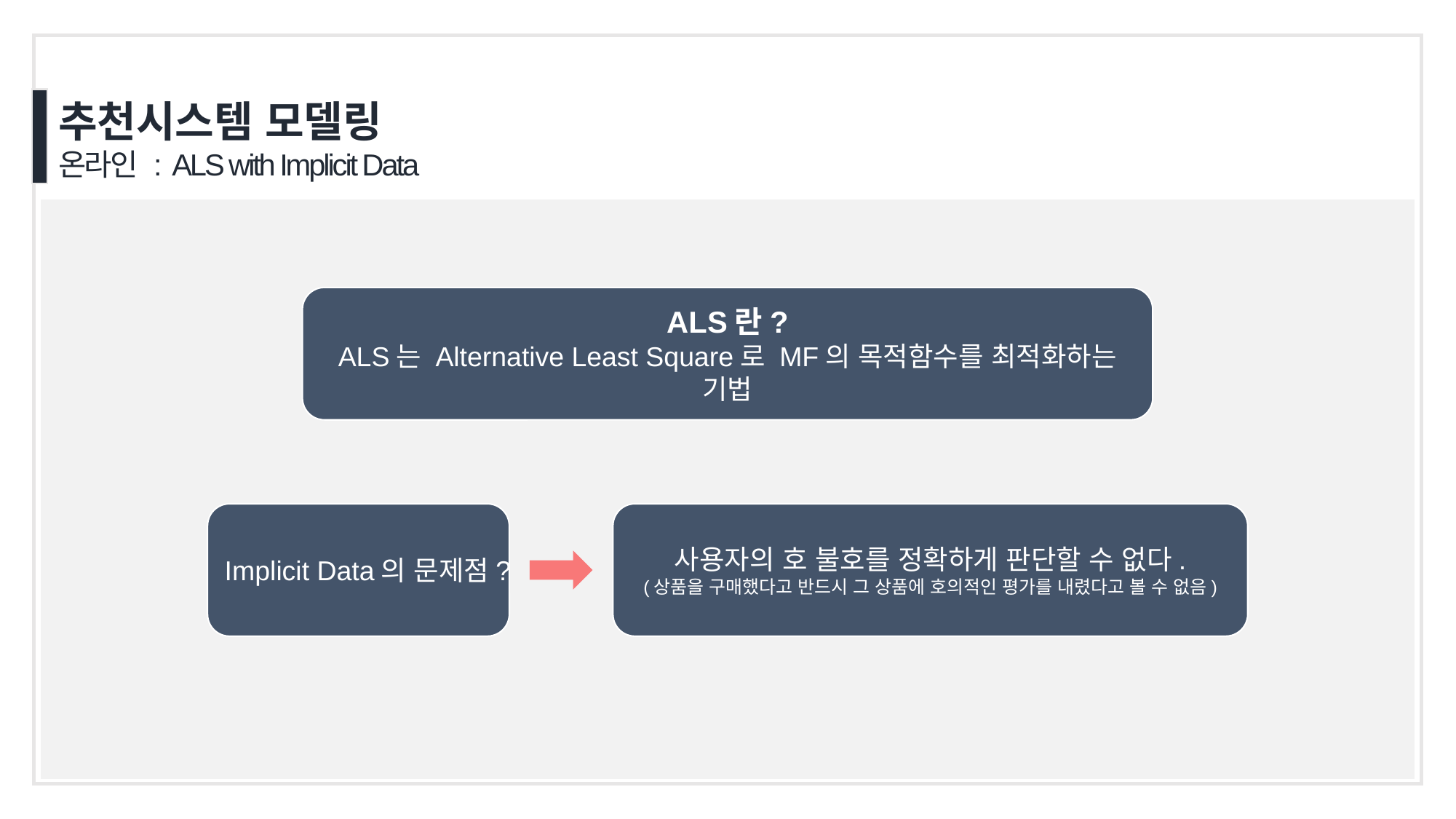

추천시스템 모델링
온라인 :  ALS with Implicit Data
ALS란?
ALS는 Alternative Least Square로 MF의 목적함수를 최적화하는 기법
Implicit Data의 문제점?
사용자의 호 불호를 정확하게 판단할 수 없다.
(상품을 구매했다고 반드시 그 상품에 호의적인 평가를 내렸다고 볼 수 없음)